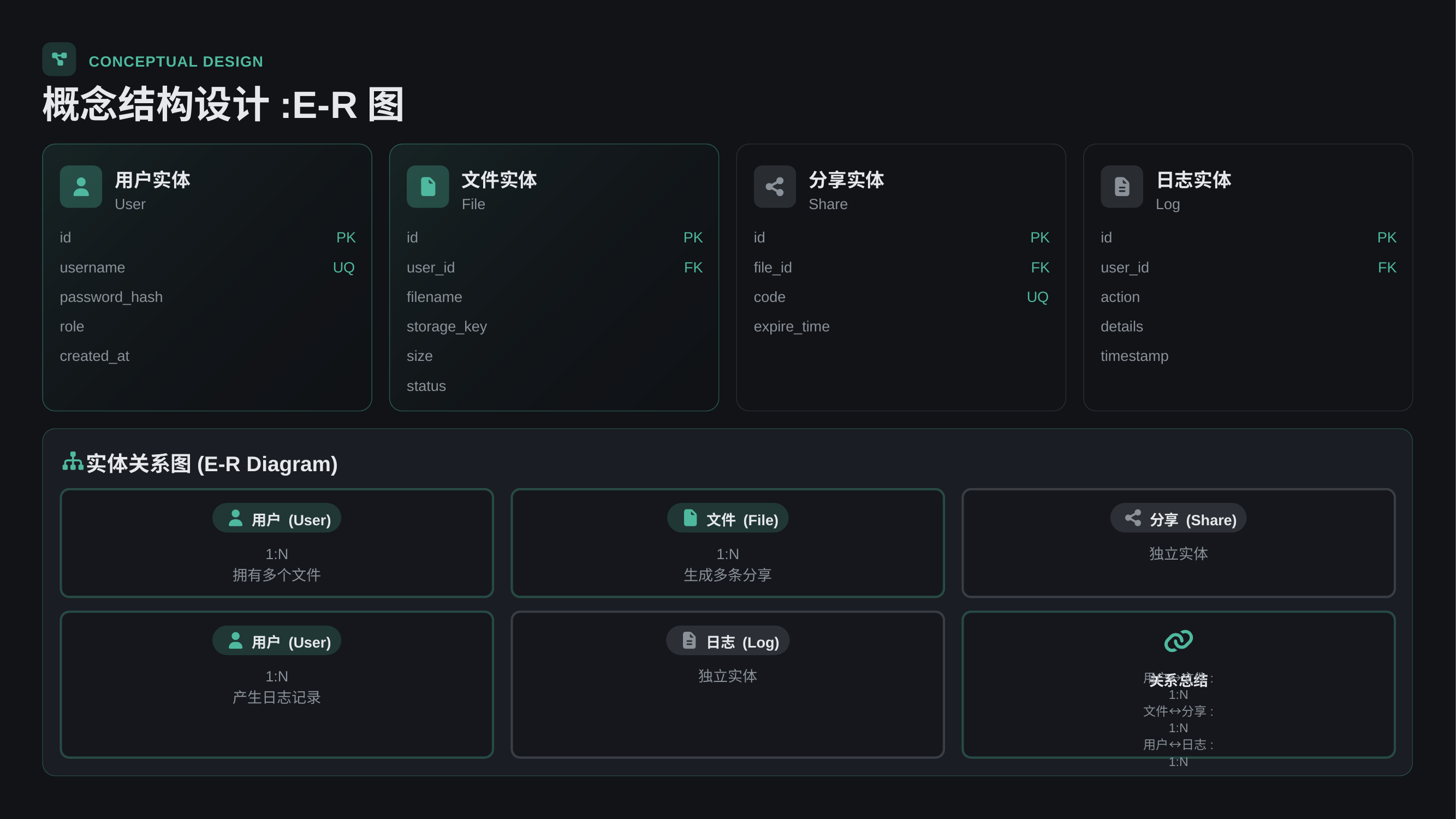

CONCEPTUAL DESIGN

概念结构设计:E-R图

用户实体
文件实体
分享实体
日志实体

User
File
Share
Log
id
PK
id
PK
id
PK
id
PK
username
UQ
user_id
FK
file_id
FK
user_id
FK
password_hash
filename
code
UQ
action
role
storage_key
expire_time
details
created_at
size
timestamp
status

实体关系图(E-R Diagram)

用户 (User)
文件 (File)
分享 (Share)

1:N
拥有多个文件
1:N
生成多条分享
独立实体

用户 (User)
日志 (Log)

1:N
产生日志记录
独立实体
关系总结
用户↔文件: 1:N
文件↔分享: 1:N
用户↔日志: 1:N